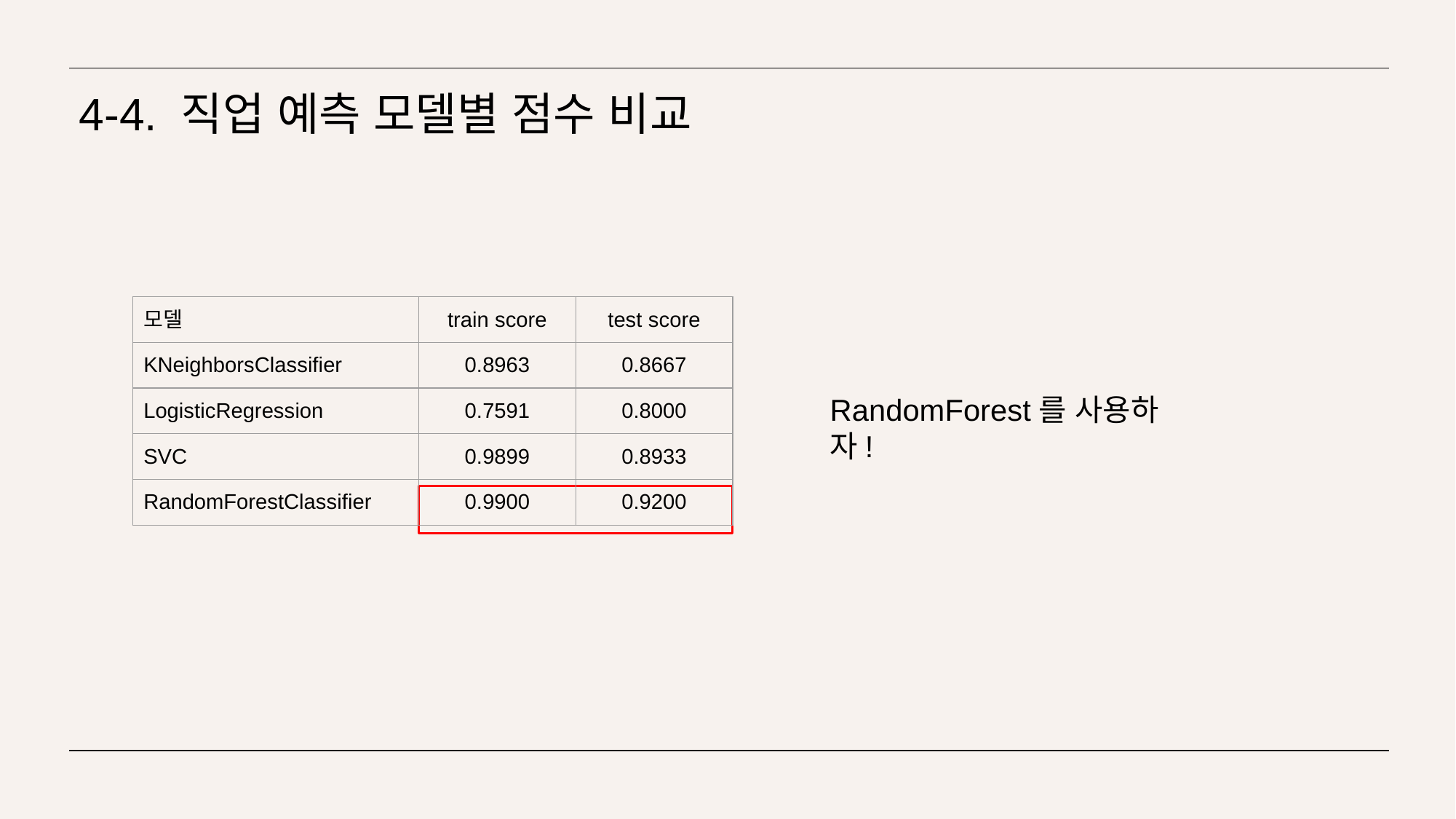

# 4-4. 직업 예측 모델별 점수 비교

| 모델 | train score | test score |
| --- | --- | --- |
| KNeighborsClassifier | 0.8963 | 0.8667 |
| LogisticRegression | 0.7591 | 0.8000 |
| SVC | 0.9899 | 0.8933 |
| RandomForestClassifier | 0.9900 | 0.9200 |
RandomForest를 사용하자!